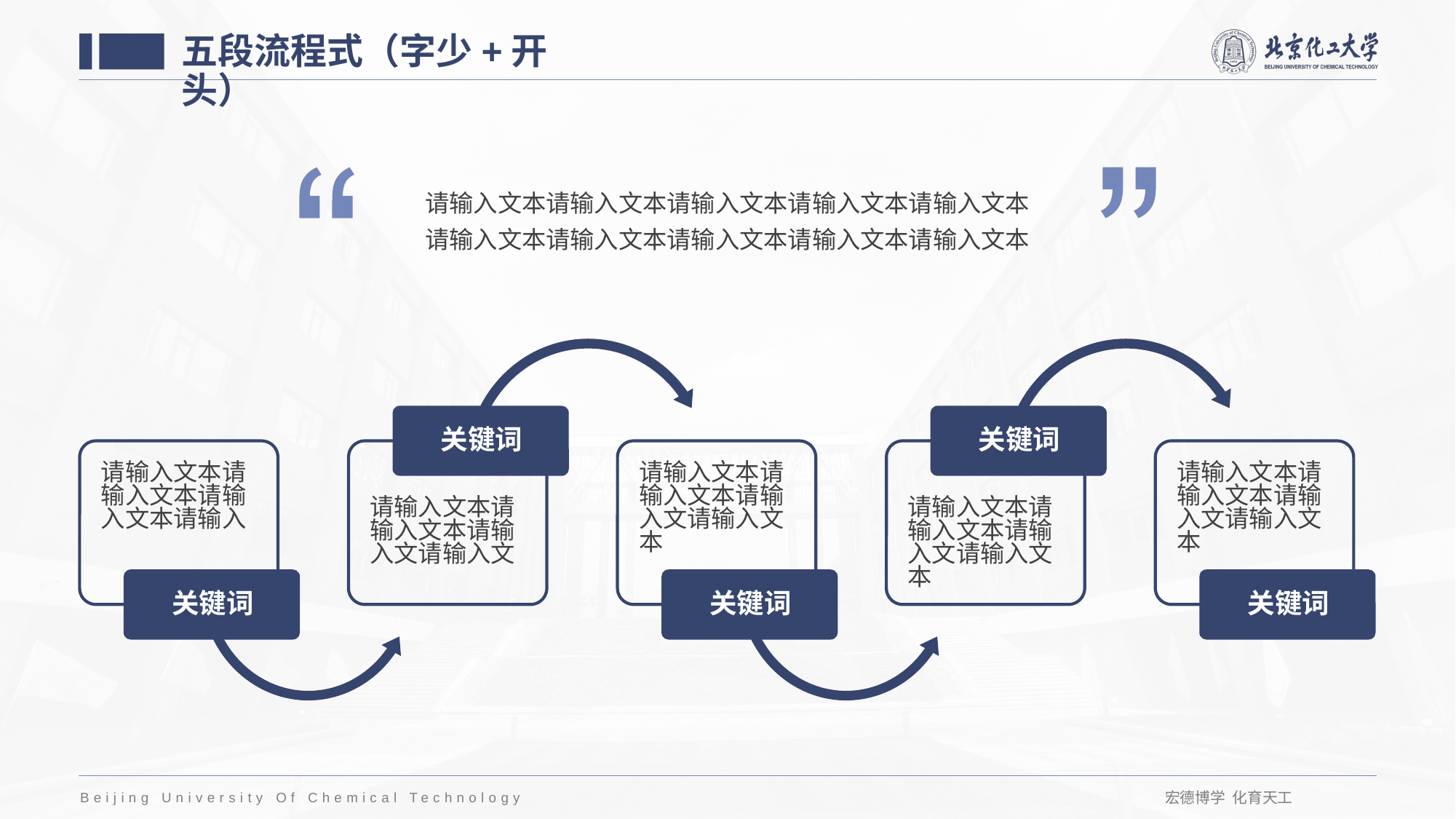

五段流程式（字少+开头）

请输入文本请输入文本请输入文本请输入文本请输入文本
请输入文本请输入文本请输入文本请输入文本请输入文本
请输入文本请输入文本请输入文本请输入
关键词
请输入文本请输入文本请输入文请输入文
关键词
请输入文本请输入文本请输入文请输入文本
关键词
请输入文本请输入文本请输入文请输入文本
关键词
请输入文本请输入文本请输入文请输入文本
关键词